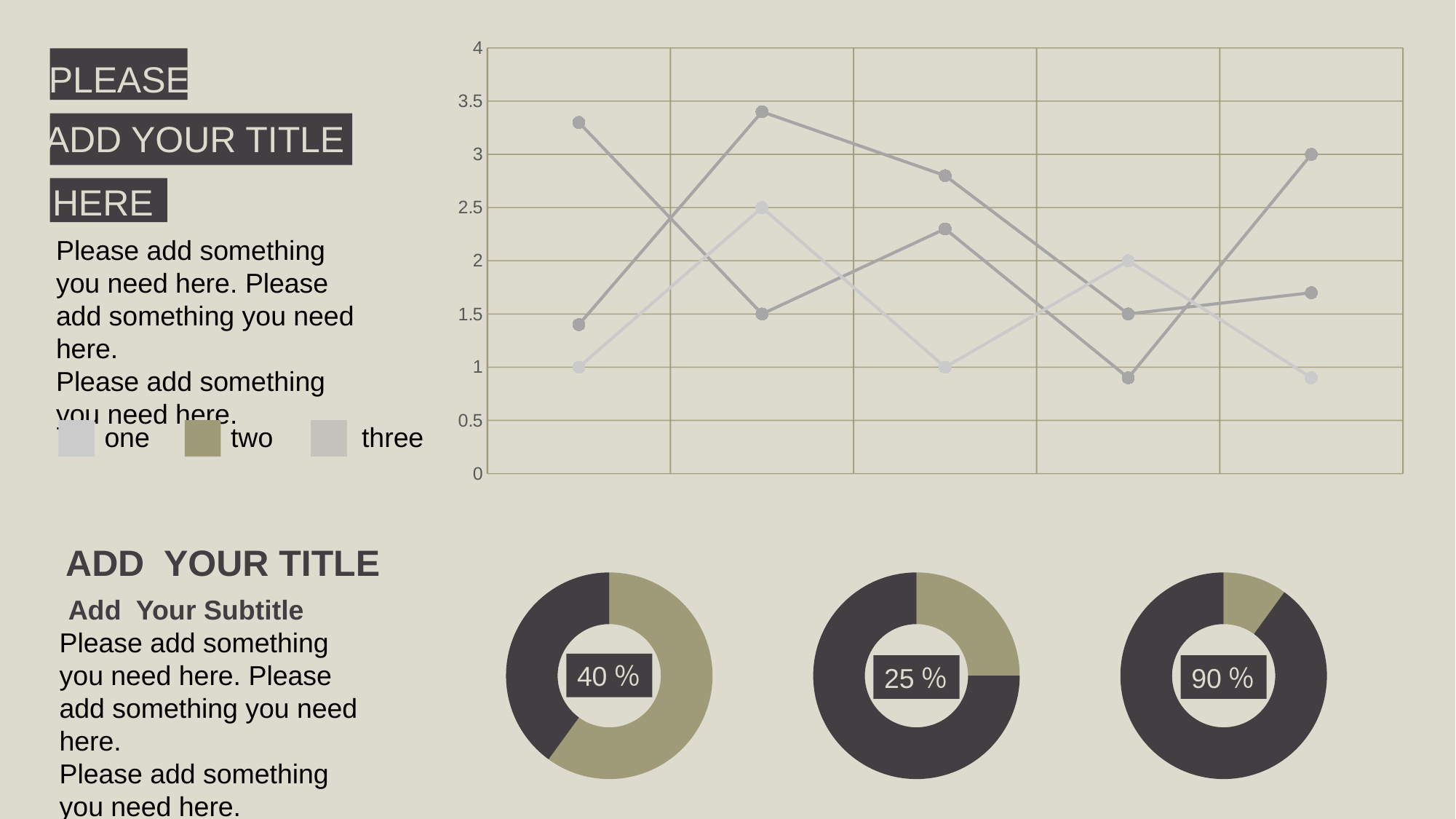

### Chart

| Category | 系列 1 | 系列 2 | 系列 3 |
|---|---|---|---|
| 类别 1 | 3.3 | 1.4 | 1.0 |
| 类别 2 | 1.5 | 3.4 | 2.5 |
| 类别 3 | 2.3 | 2.8 | 1.0 |
| 类别4 | 0.9 | 1.5 | 2.0 |
| 类别5 | 3.0 | 1.7 | 0.9 |
PLEASE
ADD YOUR TITLE

HERE

Please add something you need here. Please add something you need here.
Please add something you need here.
one
two
three

ADD  YOUR TITLE

### Chart

| Category | 销售额 |
|---|---|
| 第一季度 | 6.0 |
| 第二季度 | 4.0 |

### Chart

| Category | 销售额 |
|---|---|
| 第一季度 | 2.5 |
| 第二季度 | 7.5 |

### Chart

| Category | 销售额 |
|---|---|
| 第一季度 | 1.0 |
| 第二季度 | 9.0 |
Add  Your Subtitle
Please add something you need here. Please add something you need here.
Please add something you need here.
40％
25％
90％